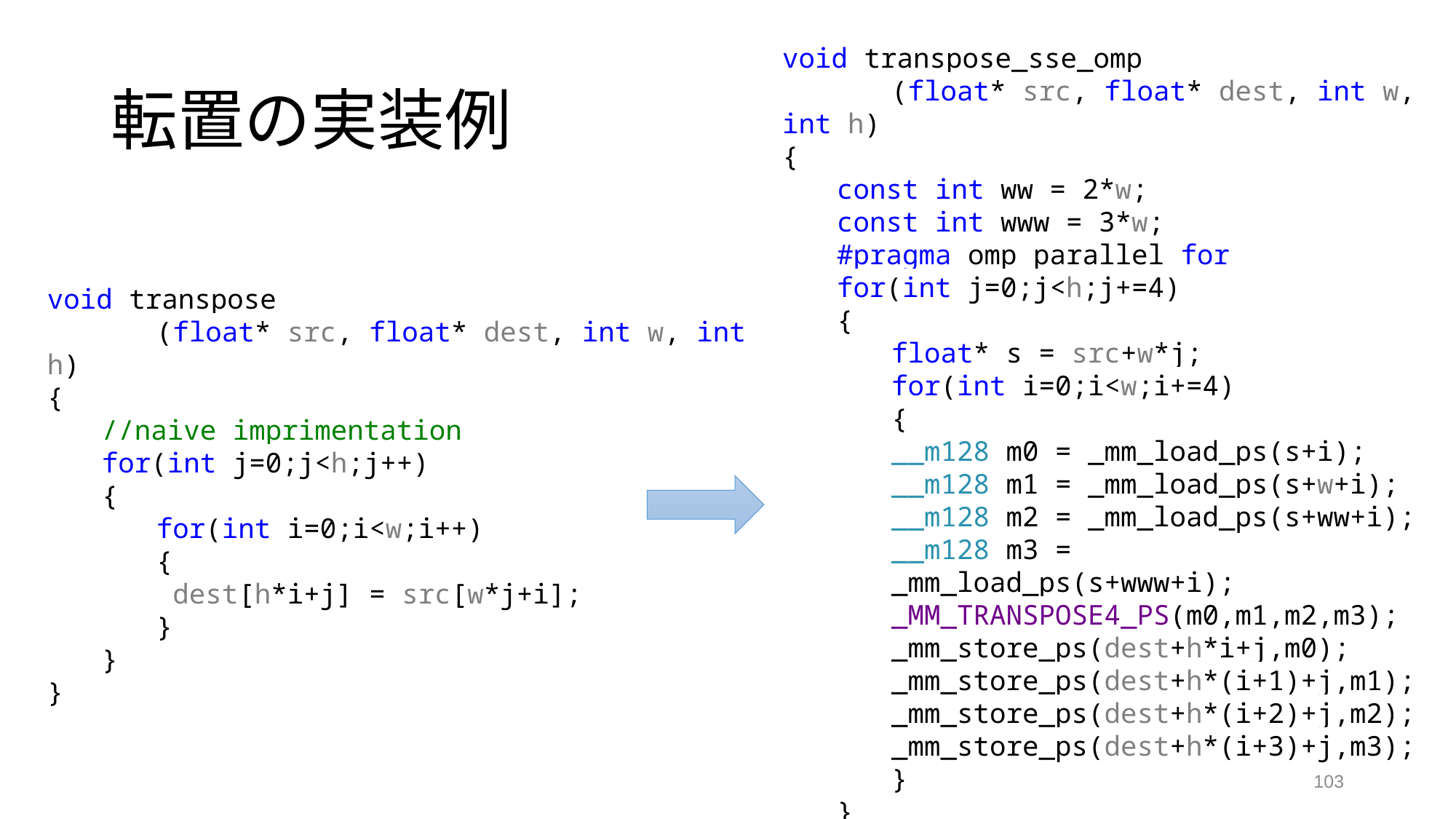

void transpose_sse_omp
	(float* src, float* dest, int w, int h)
{
const int ww = 2*w;
const int www = 3*w;
#pragma omp parallel for
for(int j=0;j<h;j+=4)
{
float* s = src+w*j;
for(int i=0;i<w;i+=4)
{
__m128 m0 = _mm_load_ps(s+i);
__m128 m1 = _mm_load_ps(s+w+i);
__m128 m2 = _mm_load_ps(s+ww+i);
__m128 m3 = _mm_load_ps(s+www+i);
_MM_TRANSPOSE4_PS(m0,m1,m2,m3);
_mm_store_ps(dest+h*i+j,m0);
_mm_store_ps(dest+h*(i+1)+j,m1);
_mm_store_ps(dest+h*(i+2)+j,m2);
_mm_store_ps(dest+h*(i+3)+j,m3);
}
}
}
# 転置の実装例
void transpose
	(float* src, float* dest, int w, int h)
{
//naive imprimentation
for(int j=0;j<h;j++)
{
for(int i=0;i<w;i++)
{
 dest[h*i+j] = src[w*j+i];
}
}
}

103